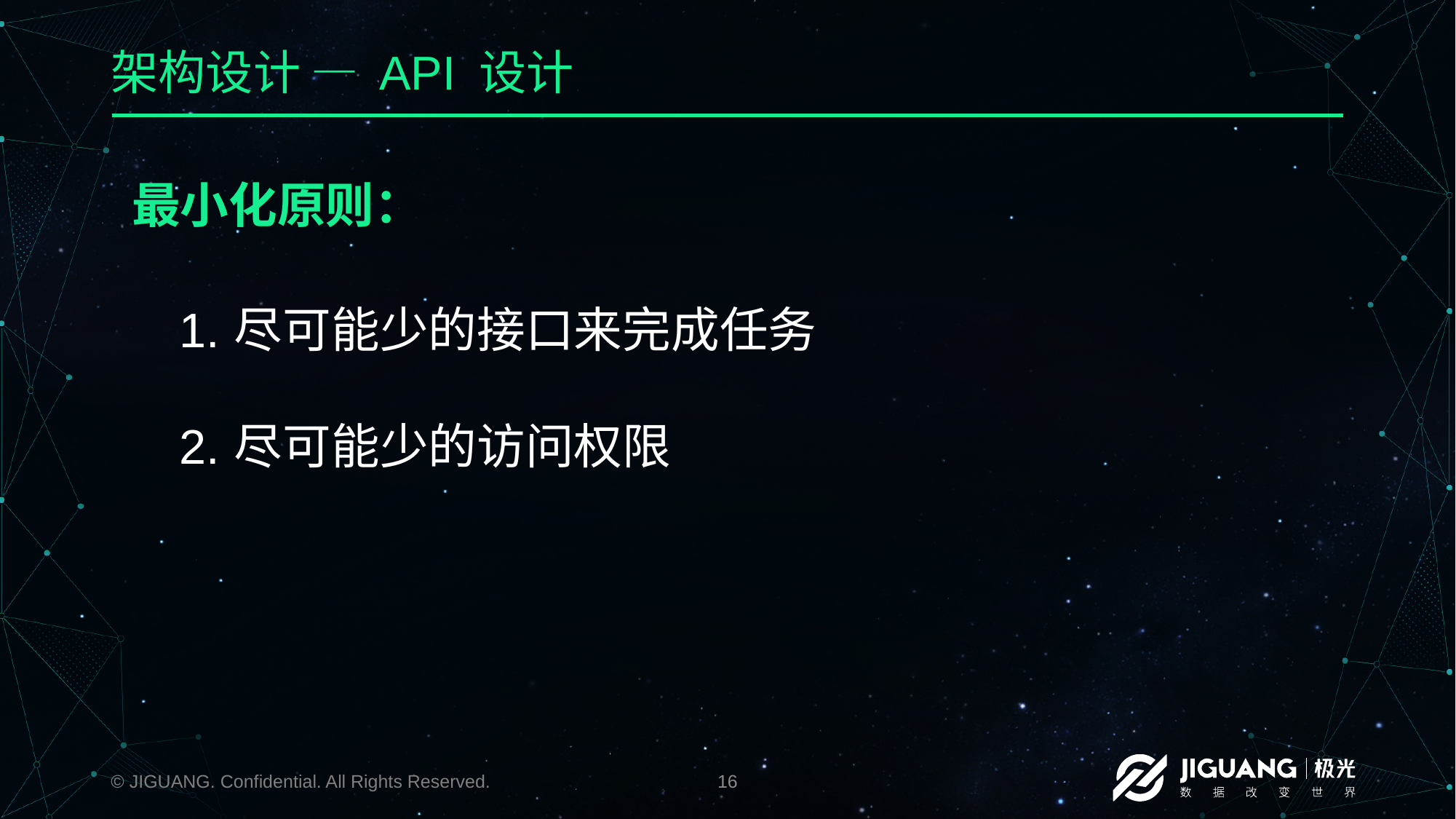

# 架构设计 — API 设计
最小化原则：
尽可能少的接口来完成任务

尽可能少的访问权限

© JIGUANG. Confidential. All Rights Reserved.
16